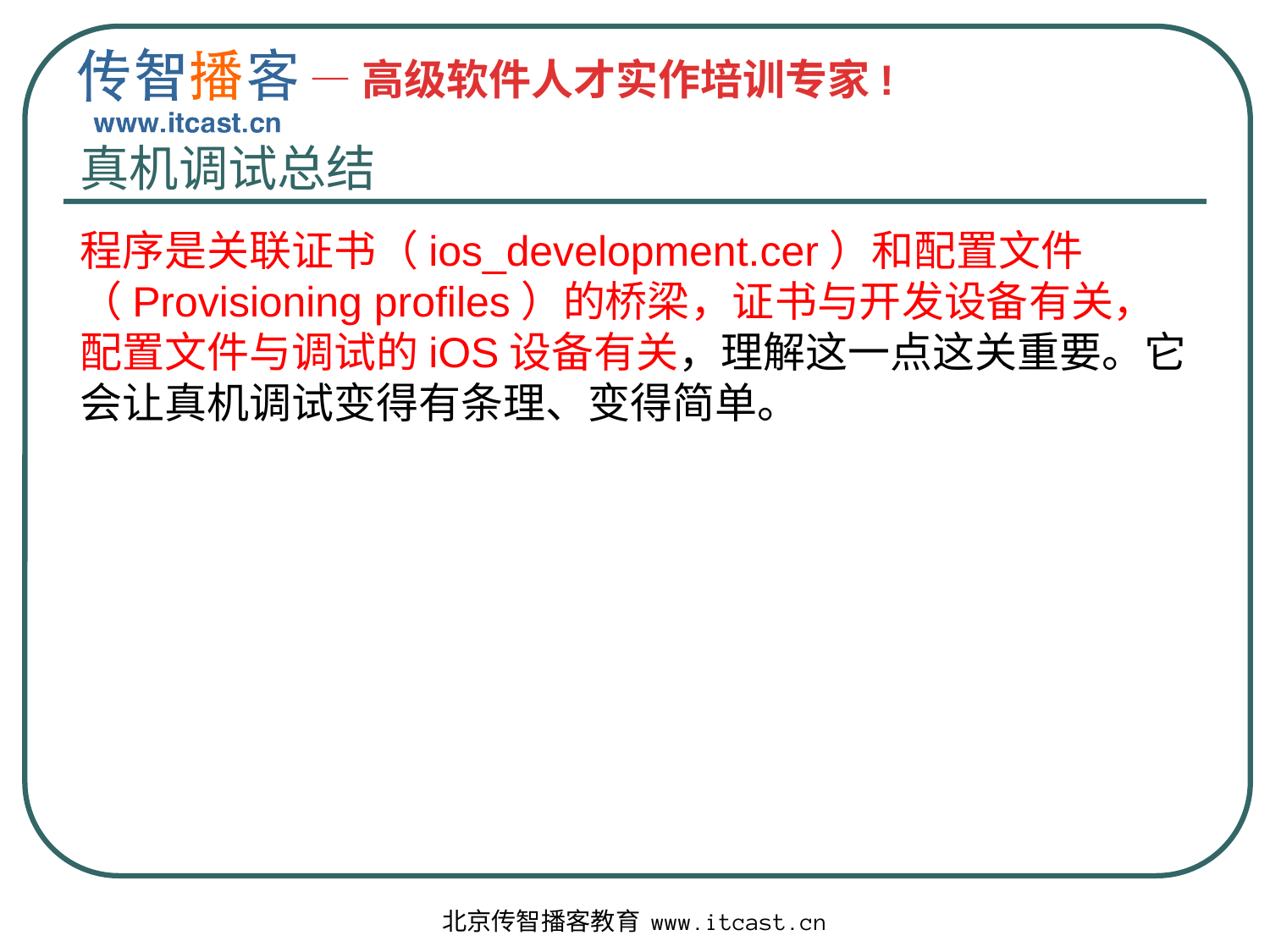

# 真机调试总结
程序是关联证书（ios_development.cer）和配置文件（Provisioning profiles）的桥梁，证书与开发设备有关，配置文件与调试的iOS设备有关，理解这一点这关重要。它会让真机调试变得有条理、变得简单。